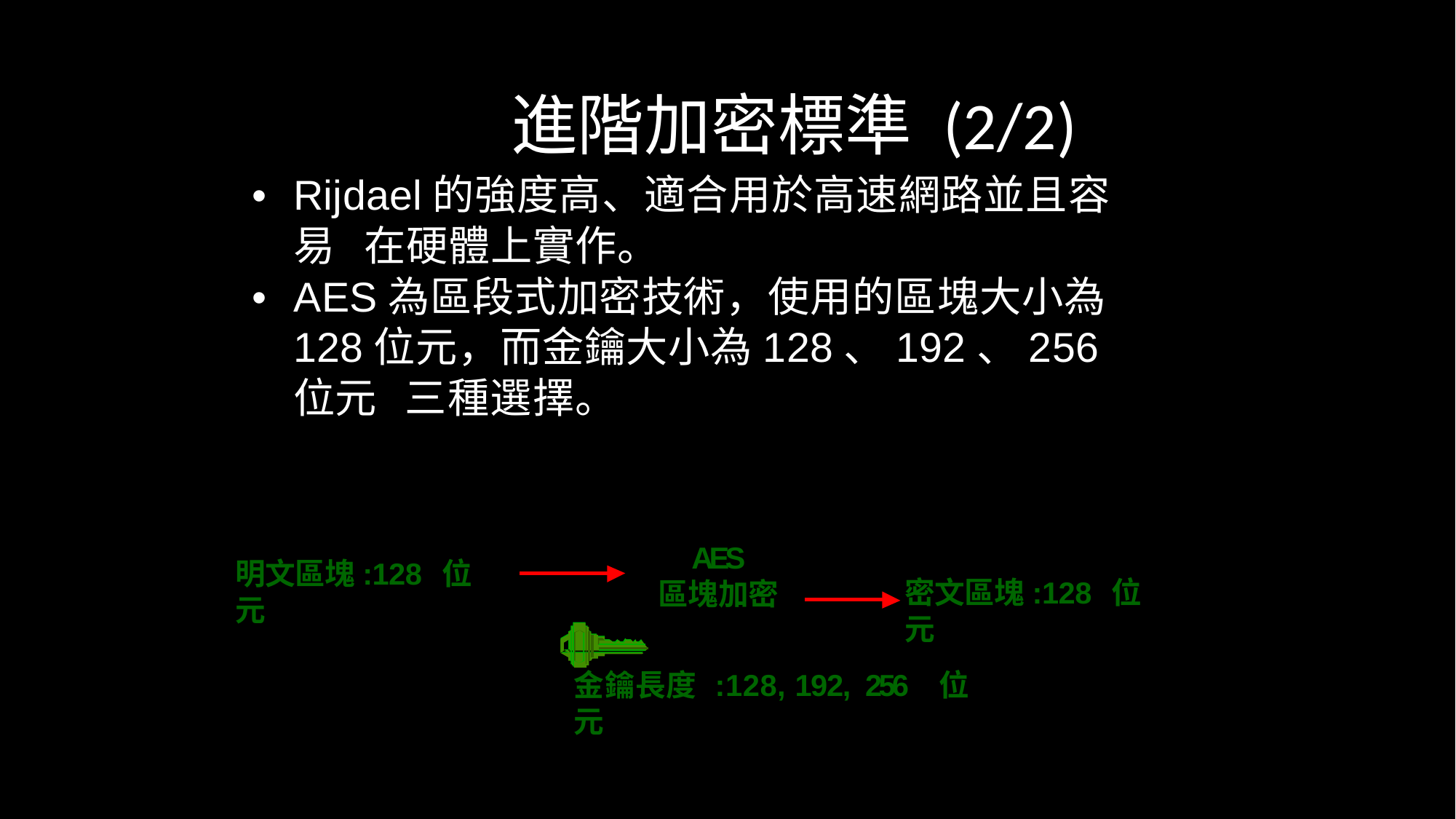

進階加密標準 (2/2)
•	Rijdael的強度高、適合用於高速網路並且容易  在硬體上實作。
•	AES為區段式加密技術，使用的區塊大小為  128位元，而金鑰大小為128、192、256位元  三種選擇。

AES
區塊加密
明文區塊:128 位元

密文區塊:128 位元

金鑰長度 :128, 192,  256    位元